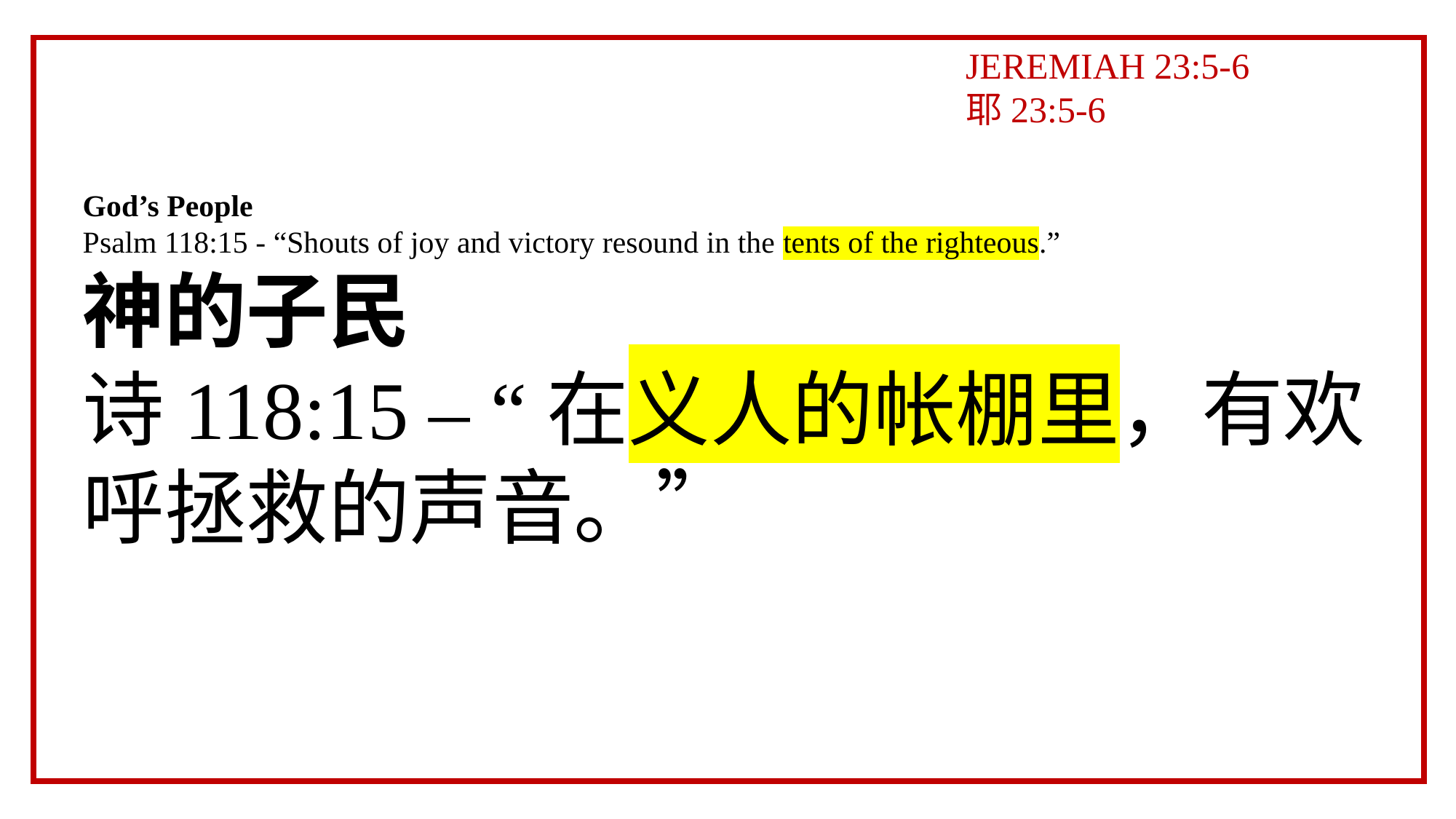

JEREMIAH 23:5-6
耶23:5-6
God’s People
Psalm 118:15 - “Shouts of joy and victory resound in the tents of the righteous.”
神的子民
诗118:15 – “在义人的帐棚里，有欢呼拯救的声音。”